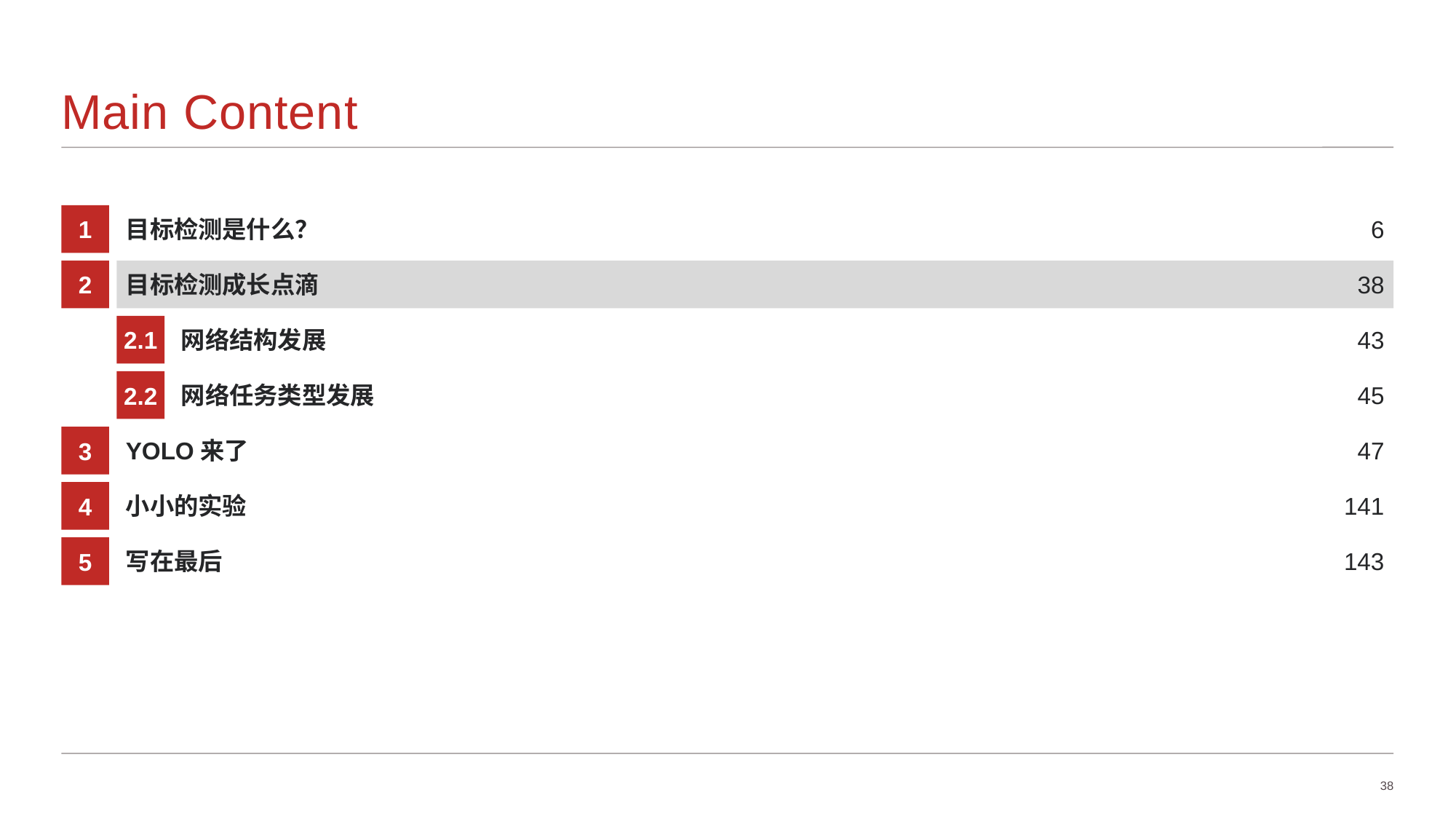

# Main Content
1
目标检测是什么？
6
2

目标检测成长点滴
38
2.1
网络结构发展
43
2.2
网络任务类型发展
45
3
YOLO来了
47
4
小小的实验
141
5
写在最后
143